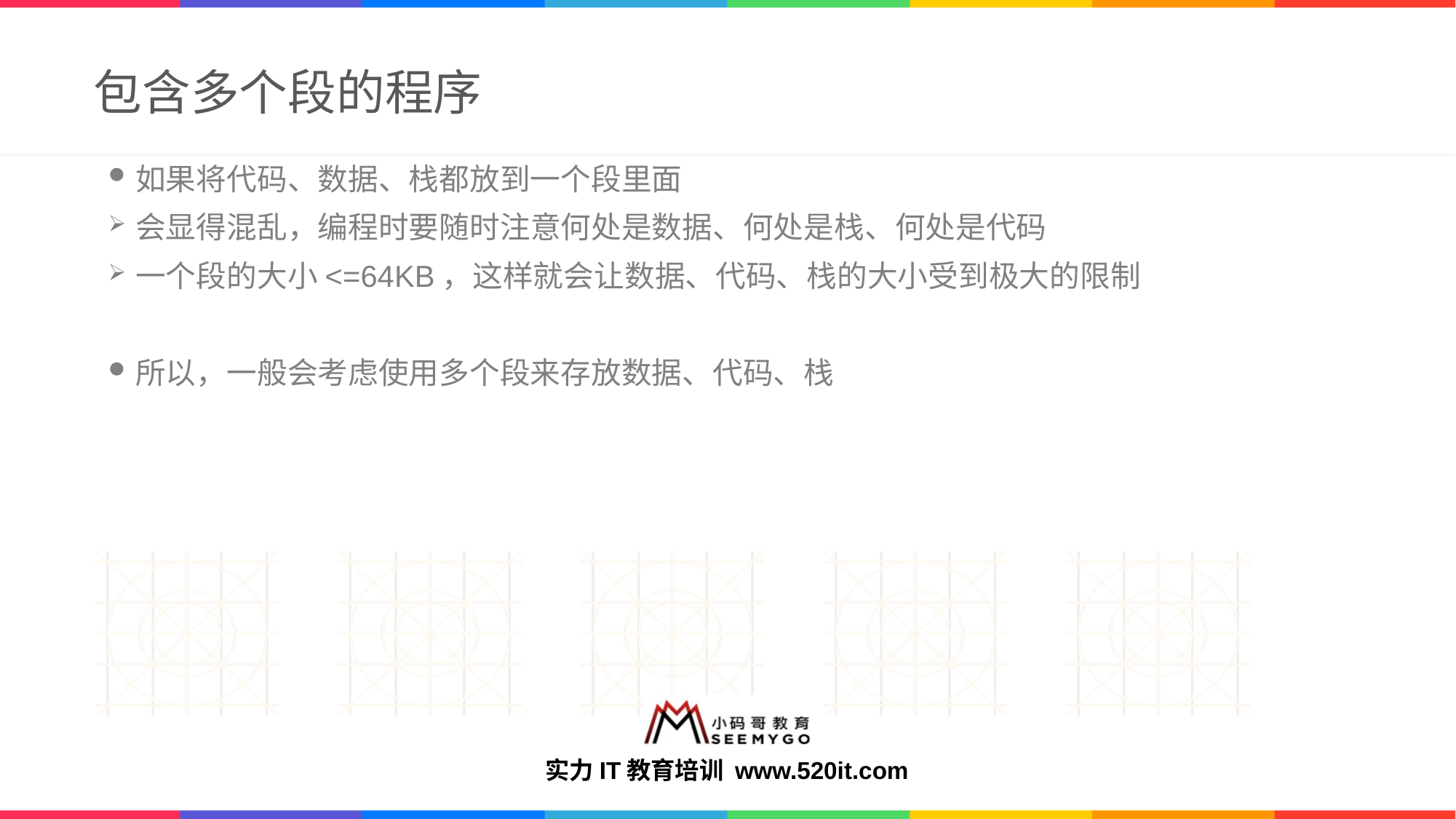

# 包含多个段的程序
如果将代码、数据、栈都放到一个段里面
会显得混乱，编程时要随时注意何处是数据、何处是栈、何处是代码
一个段的大小<=64KB，这样就会让数据、代码、栈的大小受到极大的限制

所以，一般会考虑使用多个段来存放数据、代码、栈